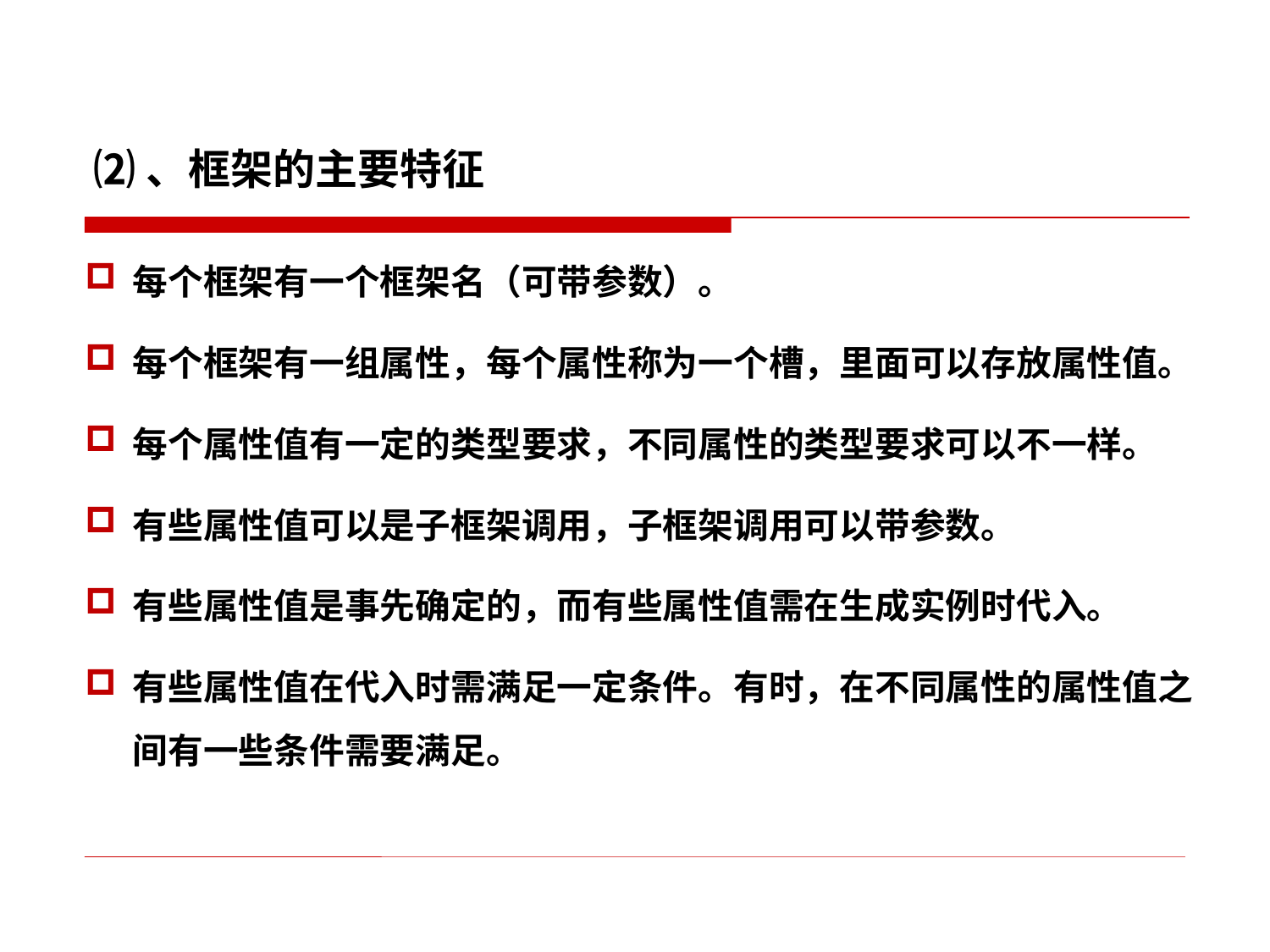

⑵、框架的主要特征
每个框架有一个框架名（可带参数）。
每个框架有一组属性，每个属性称为一个槽，里面可以存放属性值。
每个属性值有一定的类型要求，不同属性的类型要求可以不一样。
有些属性值可以是子框架调用，子框架调用可以带参数。
有些属性值是事先确定的，而有些属性值需在生成实例时代入。
有些属性值在代入时需满足一定条件。有时，在不同属性的属性值之间有一些条件需要满足。